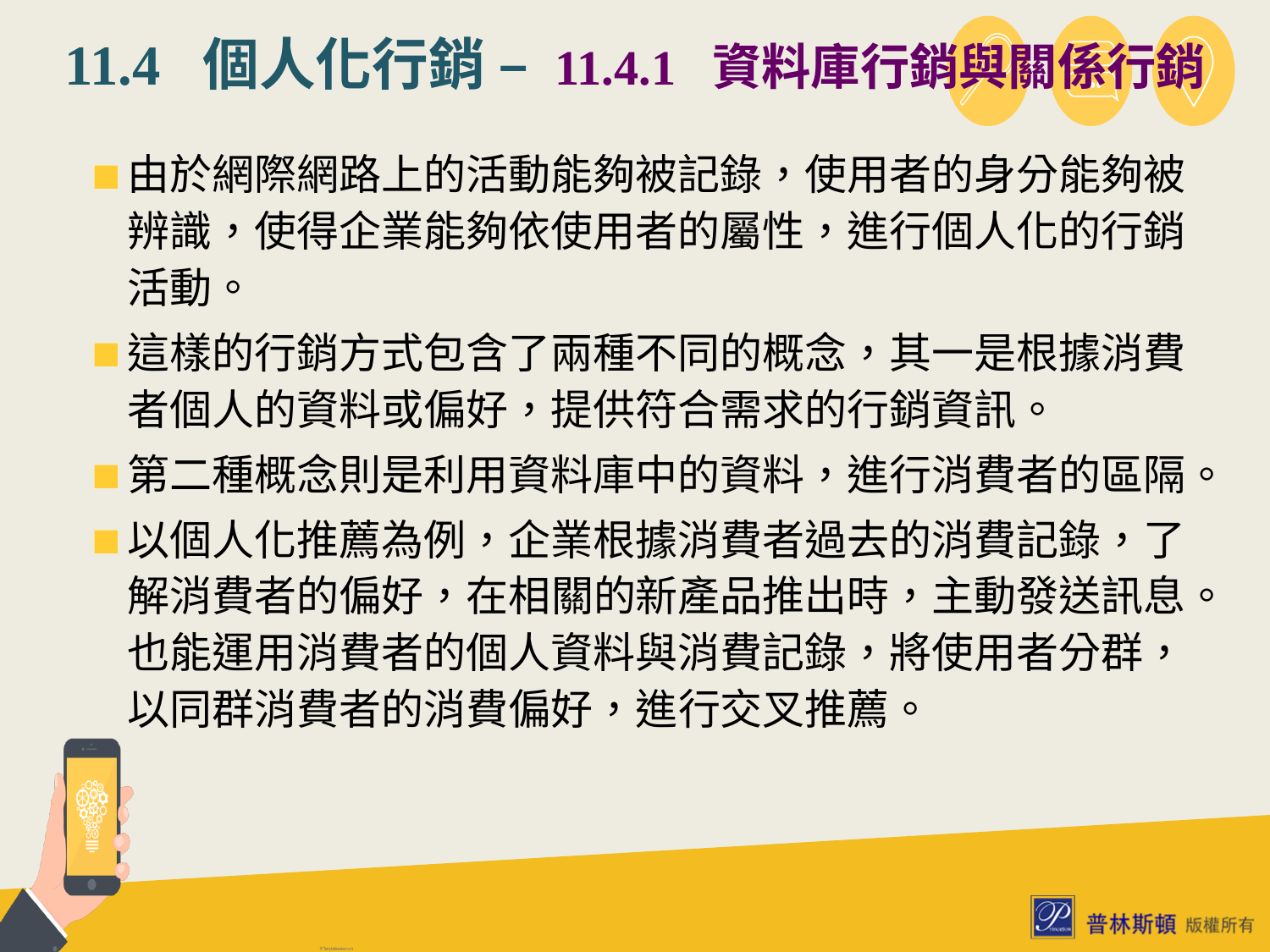

# 11.4  個人化行銷 – 11.4.1  資料庫行銷與關係行銷
由於網際網路上的活動能夠被記錄，使用者的身分能夠被辨識，使得企業能夠依使用者的屬性，進行個人化的行銷活動。
這樣的行銷方式包含了兩種不同的概念，其一是根據消費者個人的資料或偏好，提供符合需求的行銷資訊。
第二種概念則是利用資料庫中的資料，進行消費者的區隔。
以個人化推薦為例，企業根據消費者過去的消費記錄，了解消費者的偏好，在相關的新產品推出時，主動發送訊息。也能運用消費者的個人資料與消費記錄，將使用者分群，以同群消費者的消費偏好，進行交叉推薦。